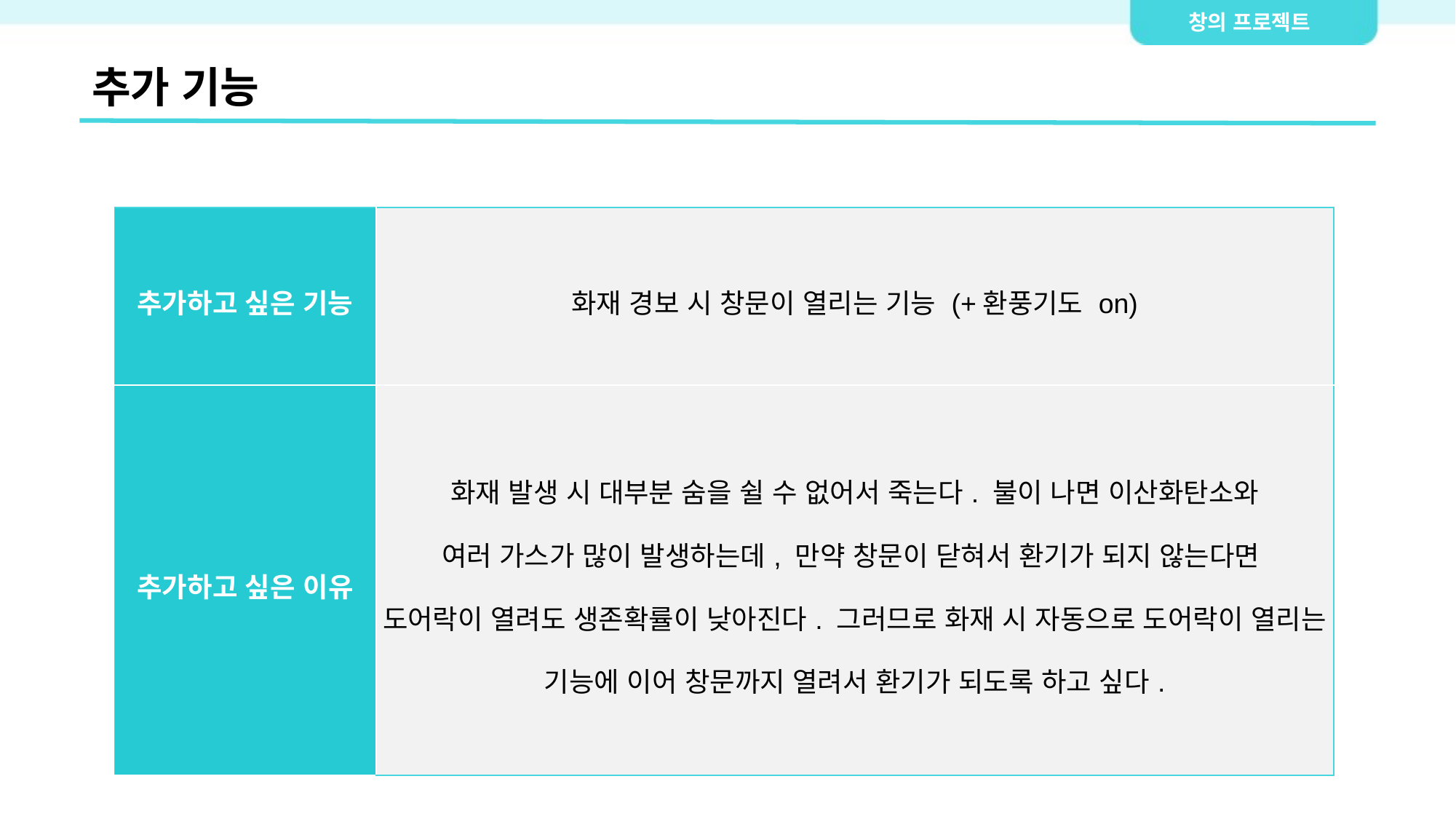

추가 기능
| 추가하고 싶은 기능 | 화재 경보 시 창문이 열리는 기능 (+환풍기도 on) |
| --- | --- |
| 추가하고 싶은 이유 | 화재 발생 시 대부분 숨을 쉴 수 없어서 죽는다. 불이 나면 이산화탄소와 여러 가스가 많이 발생하는데, 만약 창문이 닫혀서 환기가 되지 않는다면 도어락이 열려도 생존확률이 낮아진다. 그러므로 화재 시 자동으로 도어락이 열리는 기능에 이어 창문까지 열려서 환기가 되도록 하고 싶다. |